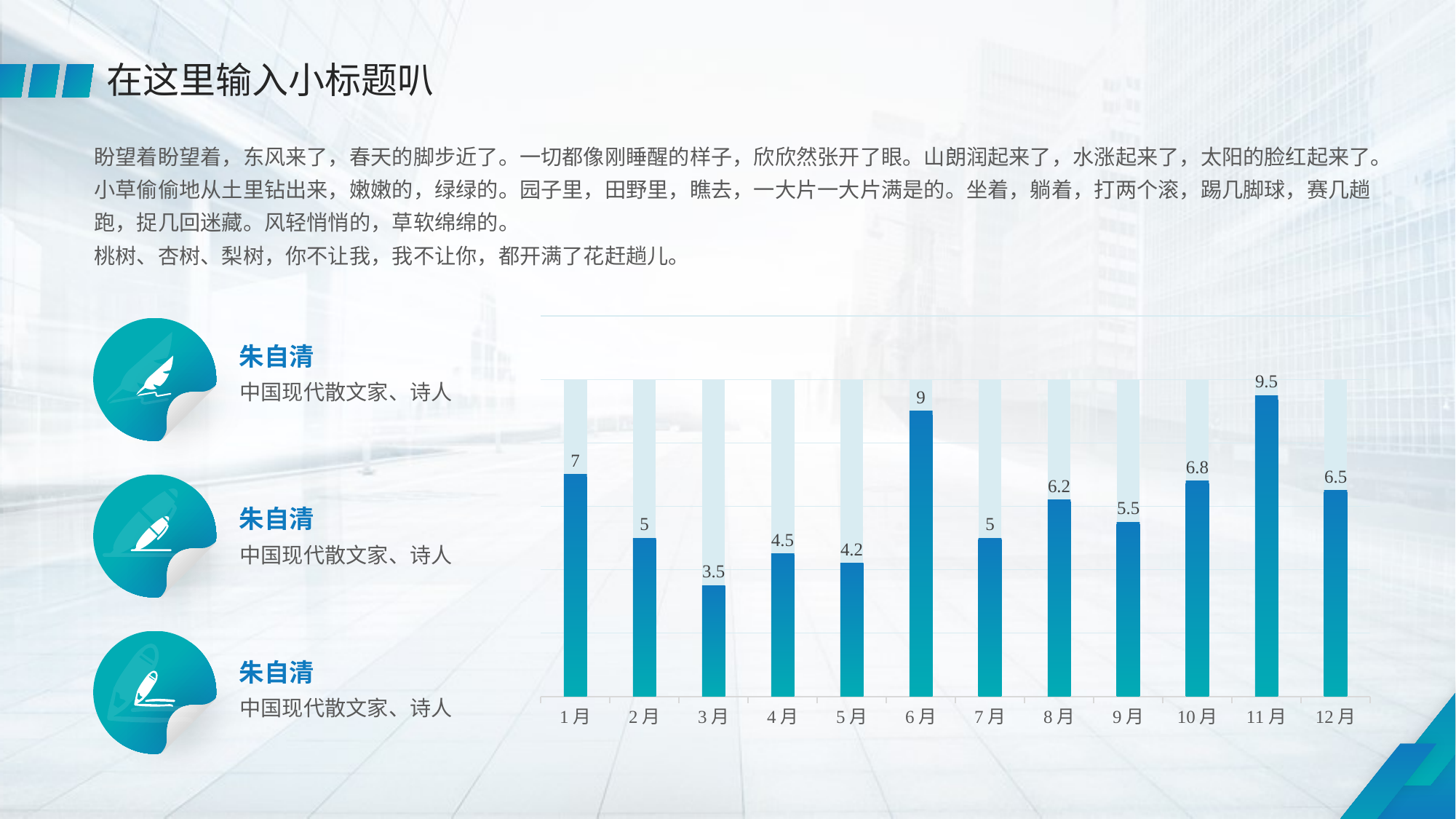

在这里输入小标题叭
盼望着盼望着，东风来了，春天的脚步近了。一切都像刚睡醒的样子，欣欣然张开了眼。山朗润起来了，水涨起来了，太阳的脸红起来了。
小草偷偷地从土里钻出来，嫩嫩的，绿绿的。园子里，田野里，瞧去，一大片一大片满是的。坐着，躺着，打两个滚，踢几脚球，赛几趟跑，捉几回迷藏。风轻悄悄的，草软绵绵的。
桃树、杏树、梨树，你不让我，我不让你，都开满了花赶趟儿。

### Chart

| Category | 系列 2 | 系列 1 |
|---|---|---|
| 1月 | 10.0 | 7.0 |
| 2月 | 10.0 | 5.0 |
| 3月 | 10.0 | 3.5 |
| 4月 | 10.0 | 4.5 |
| 5月 | 10.0 | 4.2 |
| 6月 | 10.0 | 9.0 |
| 7月 | 10.0 | 5.0 |
| 8月 | 10.0 | 6.2 |
| 9月 | 10.0 | 5.5 |
| 10月 | 10.0 | 6.8 |
| 11月 | 10.0 | 9.5 |
| 12月 | 10.0 | 6.5 |

朱自清

中国现代散文家、诗人

朱自清

中国现代散文家、诗人

朱自清

中国现代散文家、诗人